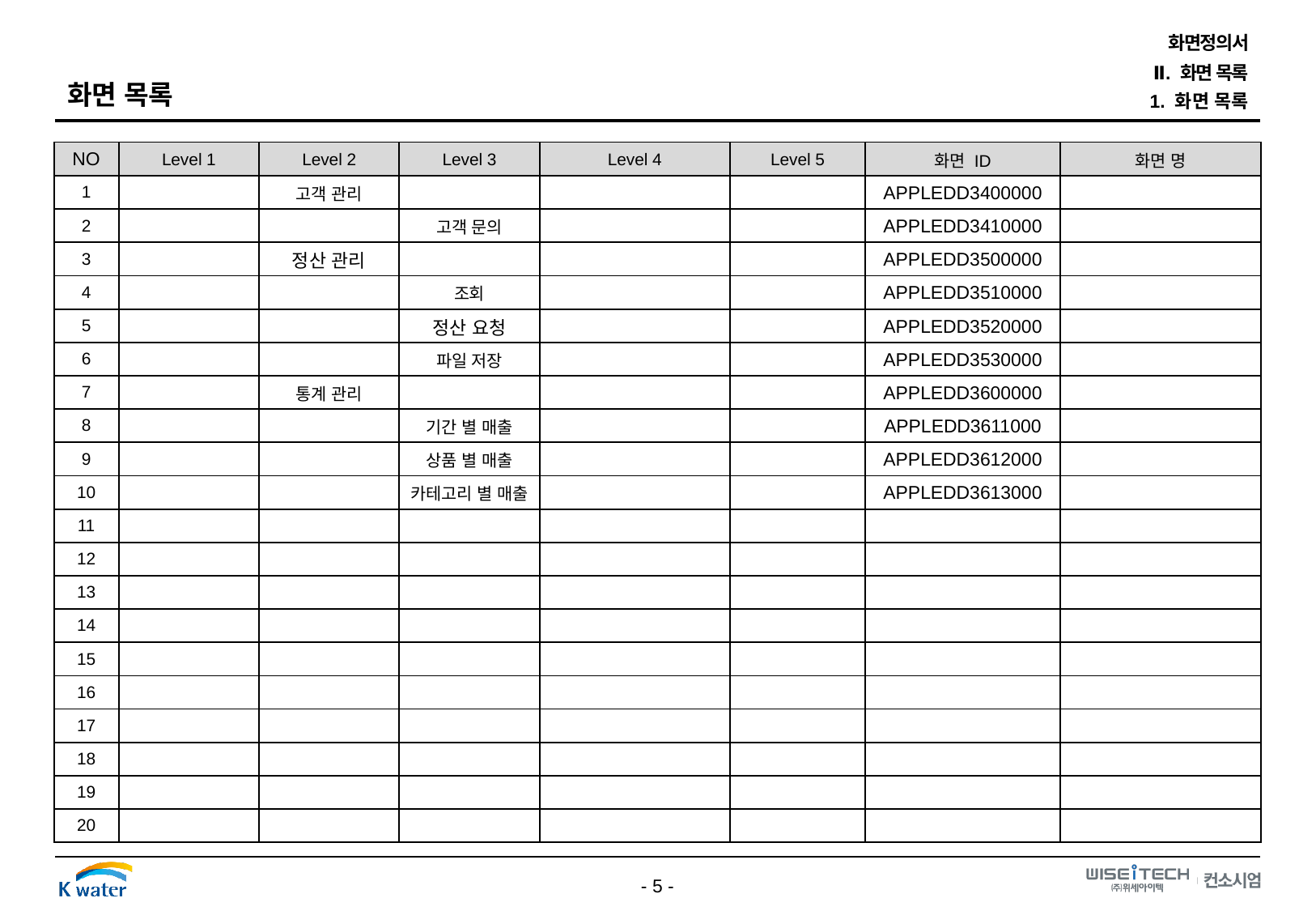

화면정의서
Ⅱ. 화면 목록
화면 목록
1. 화면 목록
| NO | Level 1 | Level 2 | Level 3 | Level 4 | Level 5 | 화면 ID | 화면 명 |
| --- | --- | --- | --- | --- | --- | --- | --- |
| 1 |  | 고객 관리 |  |  |  | APPLEDD3400000 |  |
| 2 |  |  | 고객 문의 |  |  | APPLEDD3410000 |  |
| 3 |  | 정산 관리 |  |  |  | APPLEDD3500000 |  |
| 4 |  |  | 조회 |  |  | APPLEDD3510000 |  |
| 5 |  |  | 정산 요청 |  |  | APPLEDD3520000 |  |
| 6 |  |  | 파일 저장 |  |  | APPLEDD3530000 |  |
| 7 |  | 통계 관리 |  |  |  | APPLEDD3600000 |  |
| 8 |  |  | 기간 별 매출 |  |  | APPLEDD3611000 |  |
| 9 |  |  | 상품 별 매출 |  |  | APPLEDD3612000 |  |
| 10 |  |  | 카테고리 별 매출 |  |  | APPLEDD3613000 |  |
| 11 |  |  |  |  |  |  |  |
| 12 |  |  |  |  |  |  |  |
| 13 |  |  |  |  |  |  |  |
| 14 |  |  |  |  |  |  |  |
| 15 |  |  |  |  |  |  |  |
| 16 |  |  |  |  |  |  |  |
| 17 |  |  |  |  |  |  |  |
| 18 |  |  |  |  |  |  |  |
| 19 |  |  |  |  |  |  |  |
| 20 |  |  |  |  |  |  |  |